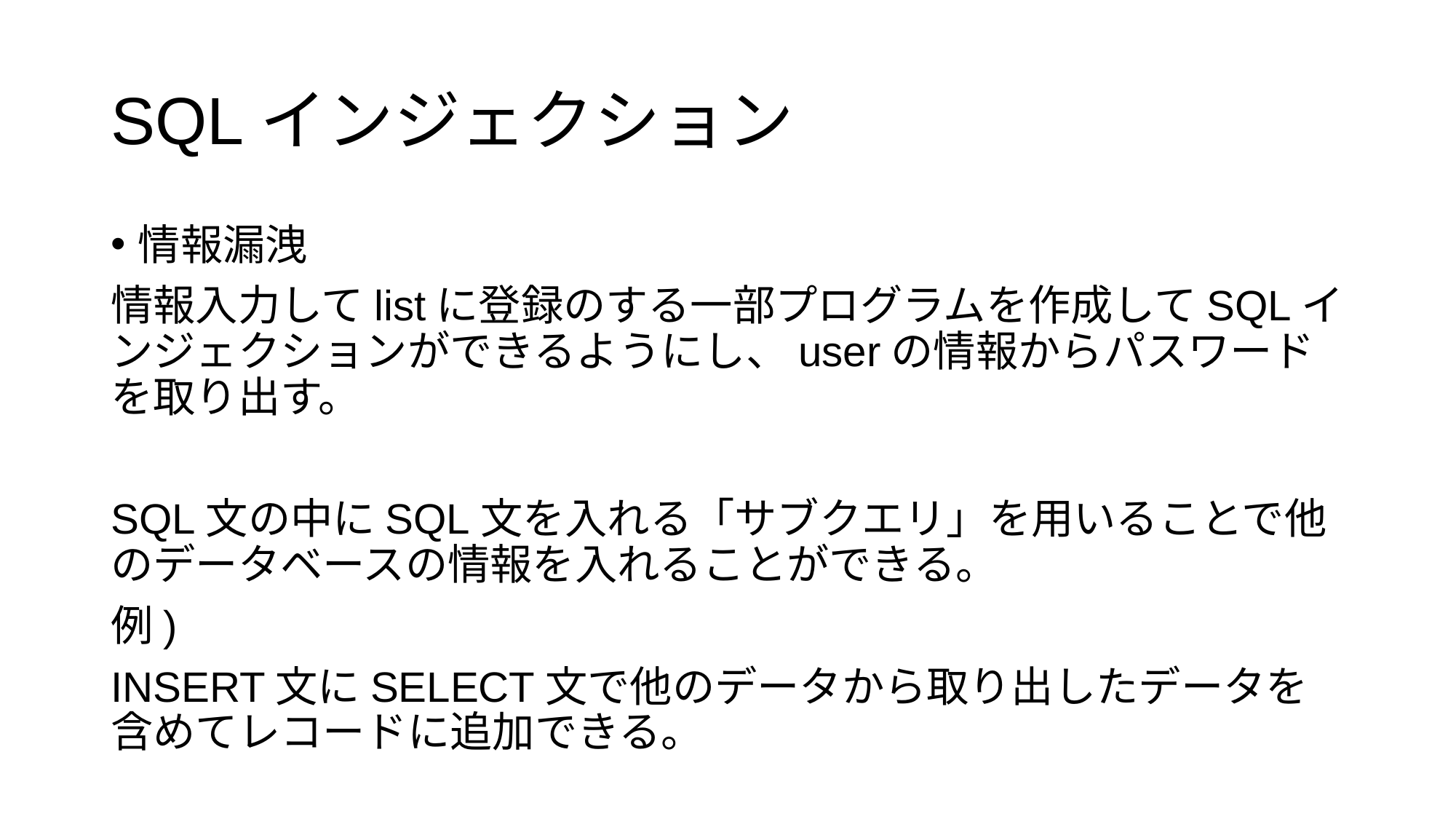

# SQLインジェクション
情報漏洩
情報入力してlistに登録のする一部プログラムを作成してSQLインジェクションができるようにし、userの情報からパスワードを取り出す。

SQL文の中にSQL文を入れる「サブクエリ」を用いることで他のデータベースの情報を入れることができる。
例)
INSERT文にSELECT文で他のデータから取り出したデータを含めてレコードに追加できる。